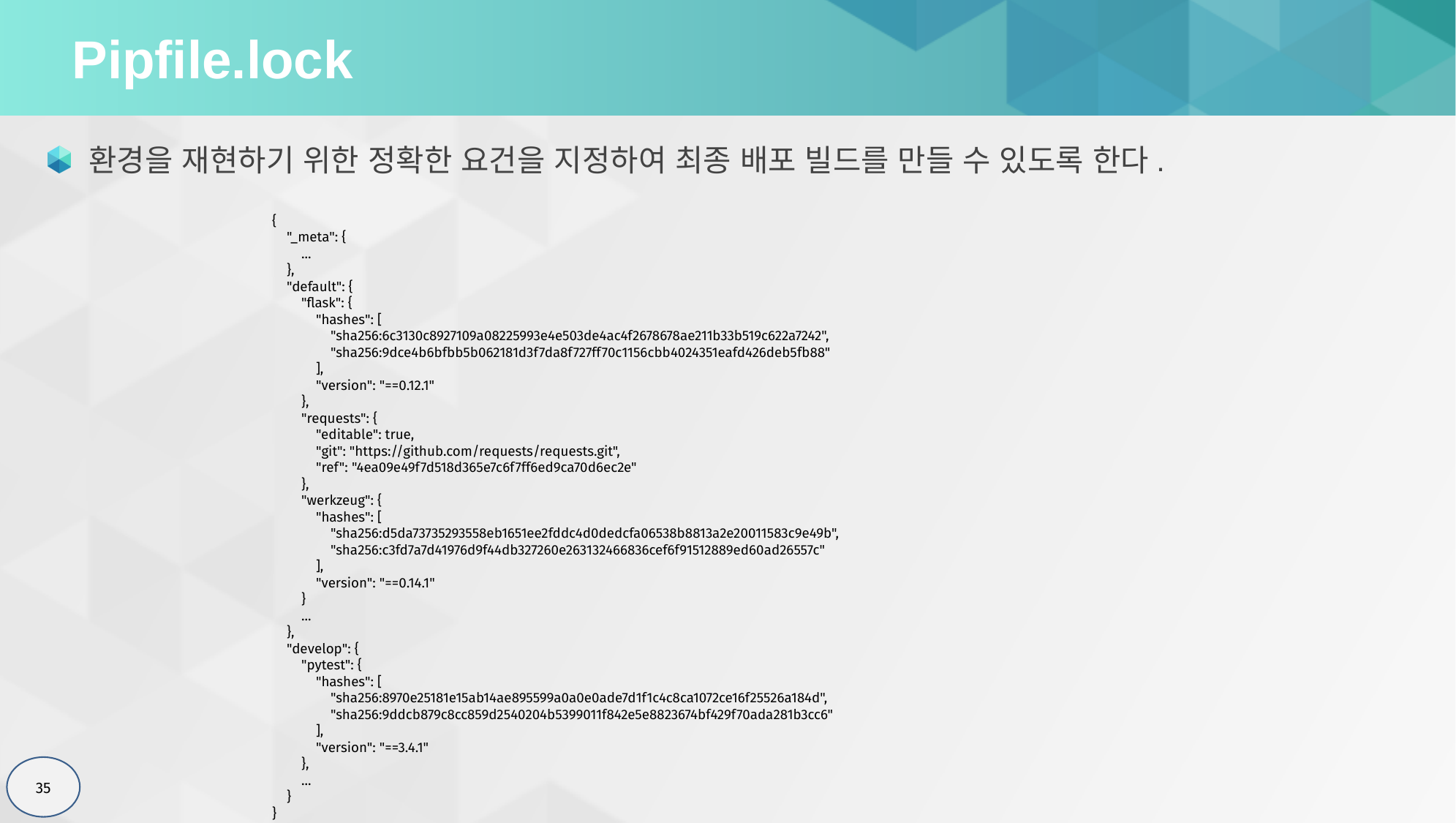

# Pipfile.lock
환경을 재현하기 위한 정확한 요건을 지정하여 최종 배포 빌드를 만들 수 있도록 한다.
{
    "_meta": {
        ...
    },
    "default": {
        "flask": {
            "hashes": [
                "sha256:6c3130c8927109a08225993e4e503de4ac4f2678678ae211b33b519c622a7242",
                "sha256:9dce4b6bfbb5b062181d3f7da8f727ff70c1156cbb4024351eafd426deb5fb88"
            ],
            "version": "==0.12.1"
        },
        "requests": {
            "editable": true,
            "git": "https://github.com/requests/requests.git",
            "ref": "4ea09e49f7d518d365e7c6f7ff6ed9ca70d6ec2e"
        },
        "werkzeug": {
            "hashes": [
                "sha256:d5da73735293558eb1651ee2fddc4d0dedcfa06538b8813a2e20011583c9e49b",
                "sha256:c3fd7a7d41976d9f44db327260e263132466836cef6f91512889ed60ad26557c"
            ],
            "version": "==0.14.1"
        }
        ...
    },
    "develop": {
        "pytest": {
            "hashes": [
                "sha256:8970e25181e15ab14ae895599a0a0e0ade7d1f1c4c8ca1072ce16f25526a184d",
                "sha256:9ddcb879c8cc859d2540204b5399011f842e5e8823674bf429f70ada281b3cc6"
            ],
            "version": "==3.4.1"
        },
        ...
    }
}